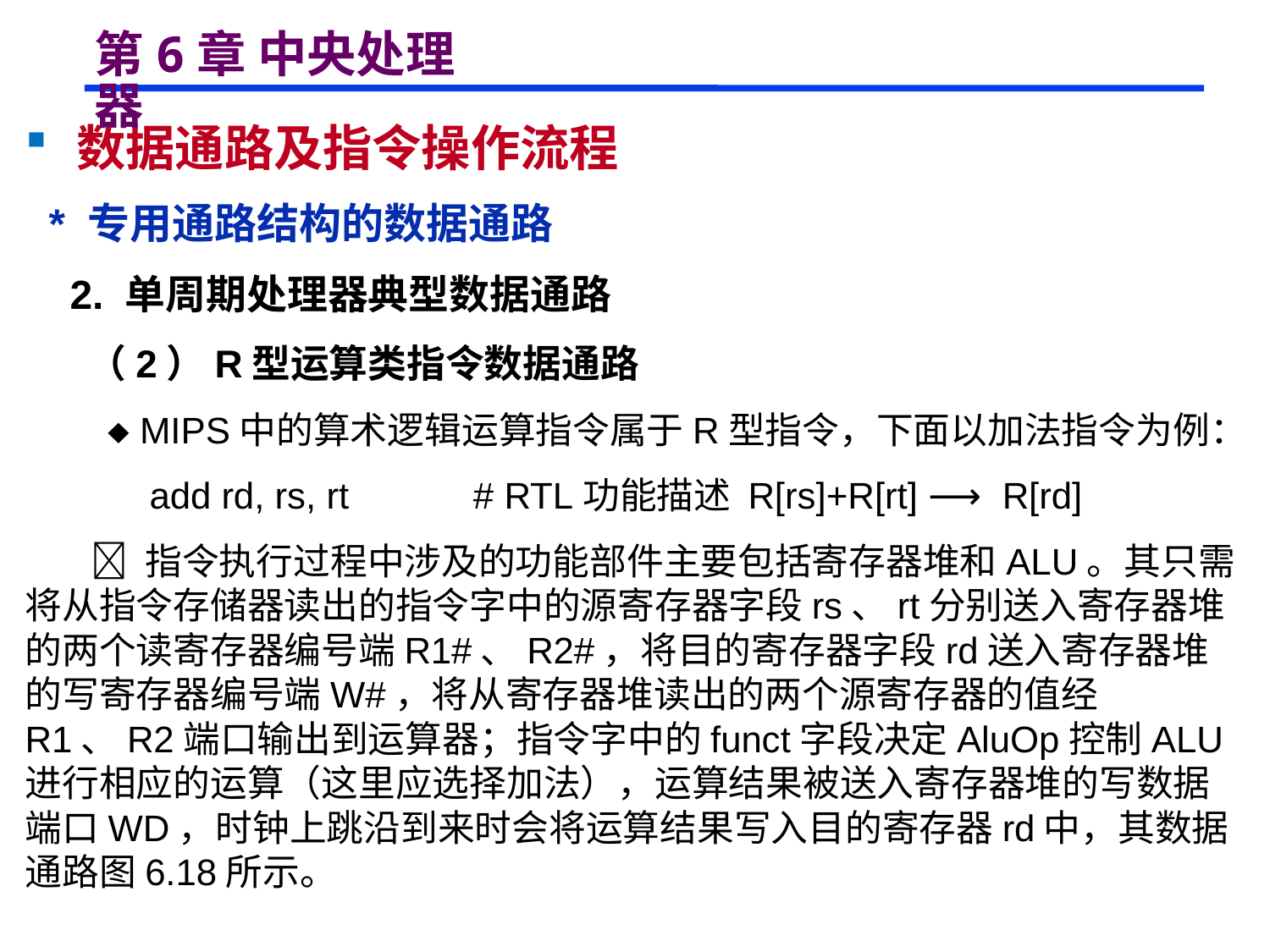

# 第6章 中央处理器
 数据通路及指令操作流程
  * 专用通路结构的数据通路
    2. 单周期处理器典型数据通路
      （2）R型运算类指令数据通路
        ♦ MIPS中的算术逻辑运算指令属于R型指令，下面以加法指令为例：
            add rd, rs, rt            # RTL功能描述 R[rs]+R[rt] ⟶  R[rd]
        ♦ 指令执行过程中涉及的功能部件主要包括寄存器堆和ALU。其只需将从指令存储器读出的指令字中的源寄存器字段rs、rt分别送入寄存器堆的两个读寄存器编号端R1#、R2#，将目的寄存器字段rd送入寄存器堆的写寄存器编号端W#，将从寄存器堆读出的两个源寄存器的值经R1、R2端口输出到运算器；指令字中的funct字段决定AluOp控制ALU进行相应的运算（这里应选择加法），运算结果被送入寄存器堆的写数据端口WD，时钟上跳沿到来时会将运算结果写入目的寄存器rd中，其数据通路图6.18所示。